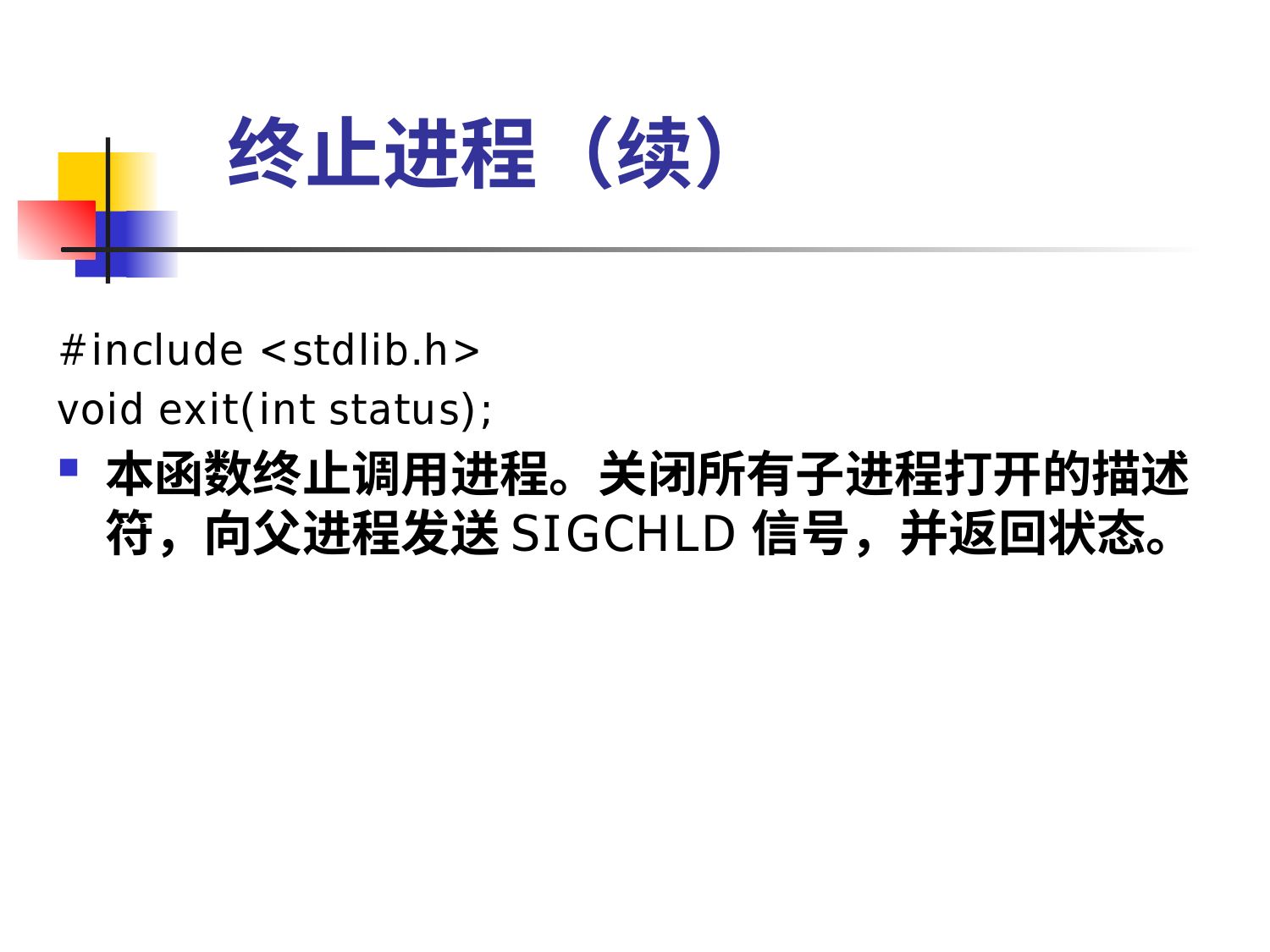

# 终止进程（续）
#include <stdlib.h>
void exit(int status);
本函数终止调用进程。关闭所有子进程打开的描述符，向父进程发送SIGCHLD信号，并返回状态。